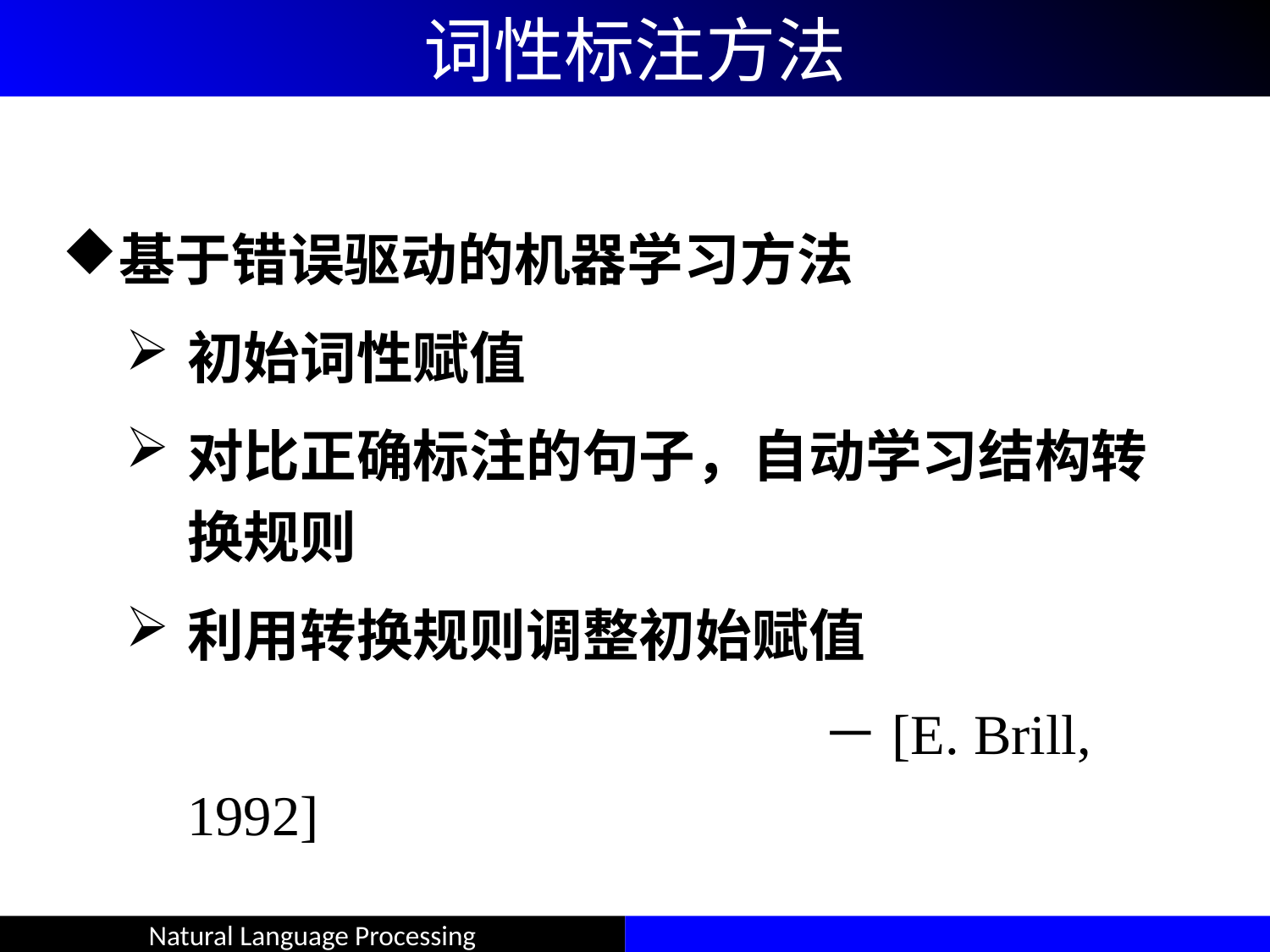

# 词性标注方法
基于错误驱动的机器学习方法
初始词性赋值
对比正确标注的句子，自动学习结构转换规则
利用转换规则调整初始赋值
						－[E. Brill, 1992]